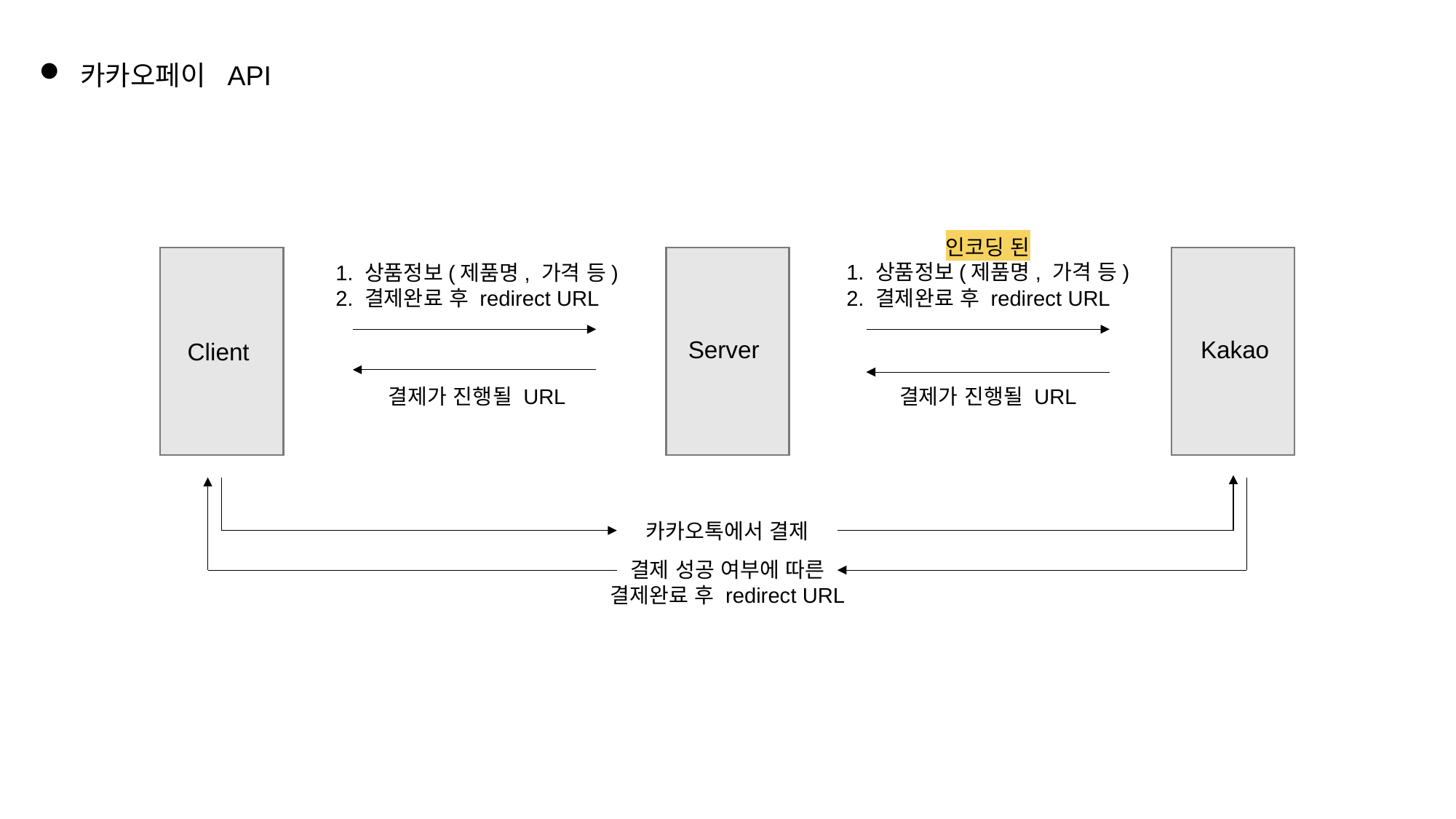

카카오페이  API
인코딩 된
1. 상품정보(제품명, 가격 등)
2. 결제완료 후 redirect URL

1. 상품정보(제품명, 가격 등)
2. 결제완료 후 redirect URL
Kakao
Server
Client
결제가 진행될 URL
결제가 진행될 URL
카카오톡에서 결제
결제 성공 여부에 따른
결제완료 후 redirect URL